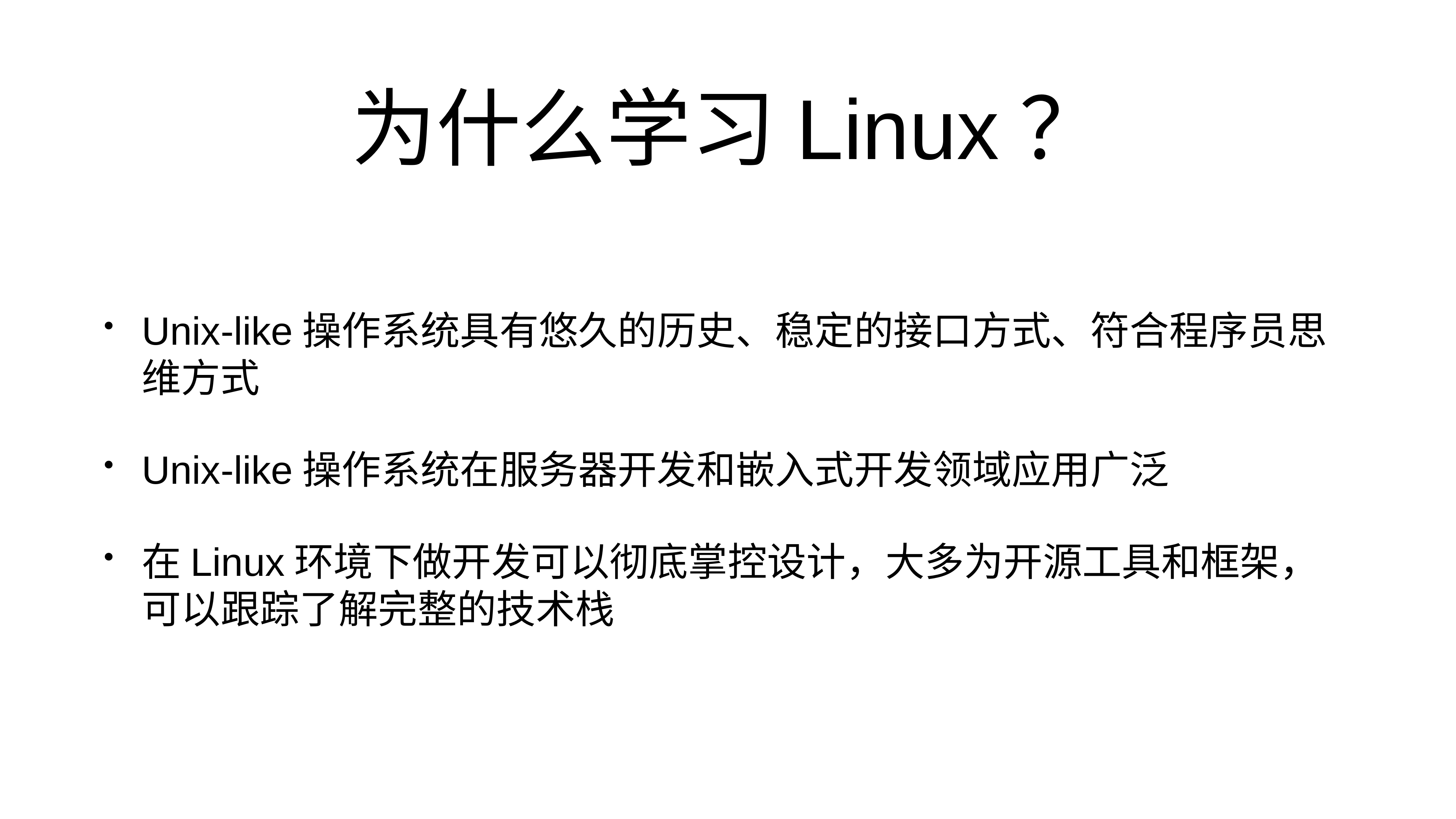

# 为什么学习Linux？
Unix-like操作系统具有悠久的历史、稳定的接口方式、符合程序员思维方式
Unix-like操作系统在服务器开发和嵌入式开发领域应用广泛
在Linux环境下做开发可以彻底掌控设计，大多为开源工具和框架，可以跟踪了解完整的技术栈